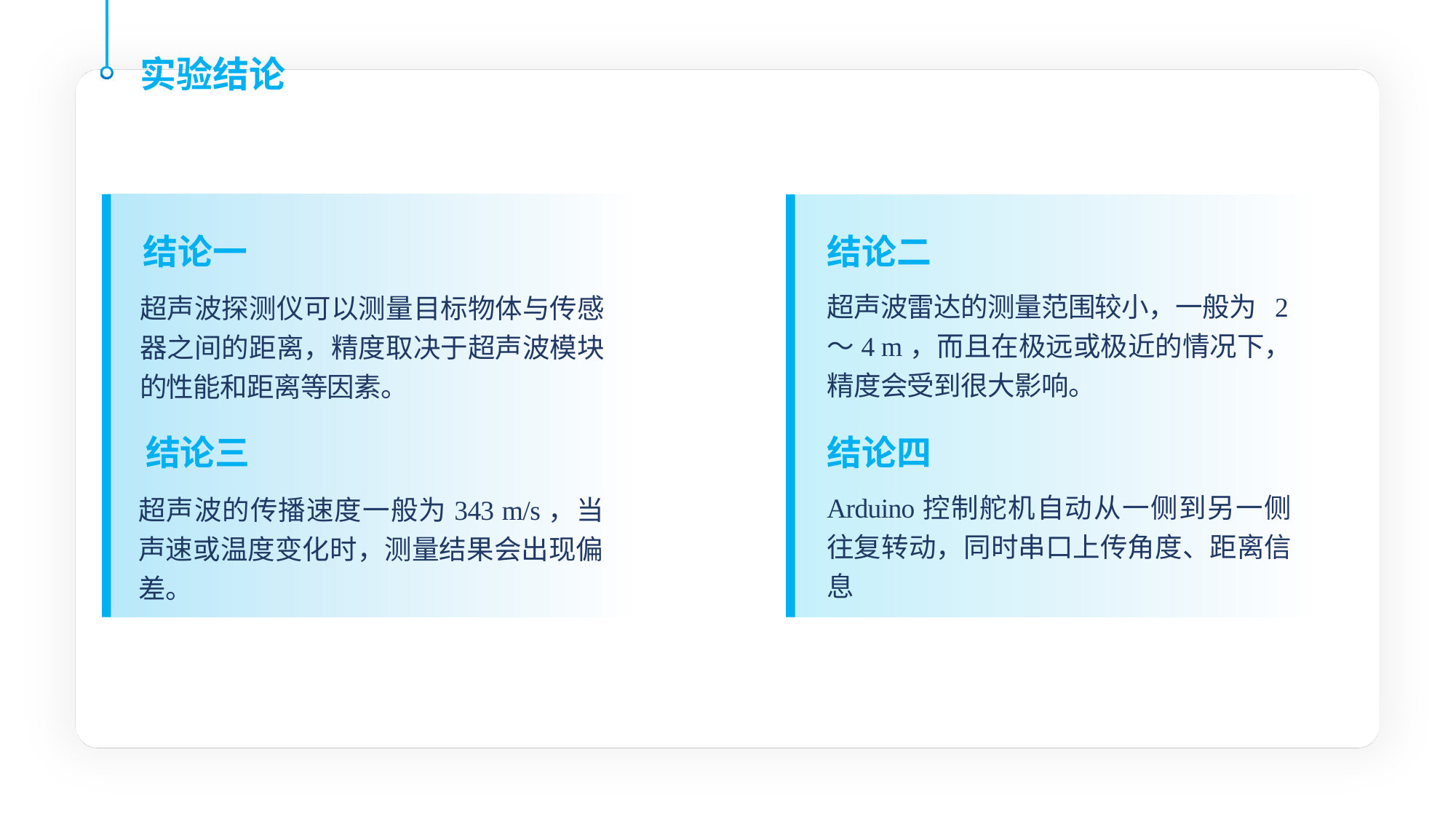

实验结论

结论一
结论二
超声波雷达的测量范围较小，一般为  2～4 m，而且在极远或极近的情况下，精度会受到很大影响。
超声波探测仪可以测量目标物体与传感器之间的距离，精度取决于超声波模块的性能和距离等因素。
结论三
结论四
Arduino控制舵机自动从一侧到另一侧往复转动，同时串口上传角度、距离信息

超声波的传播速度一般为343 m/s，当声速或温度变化时，测量结果会出现偏差。